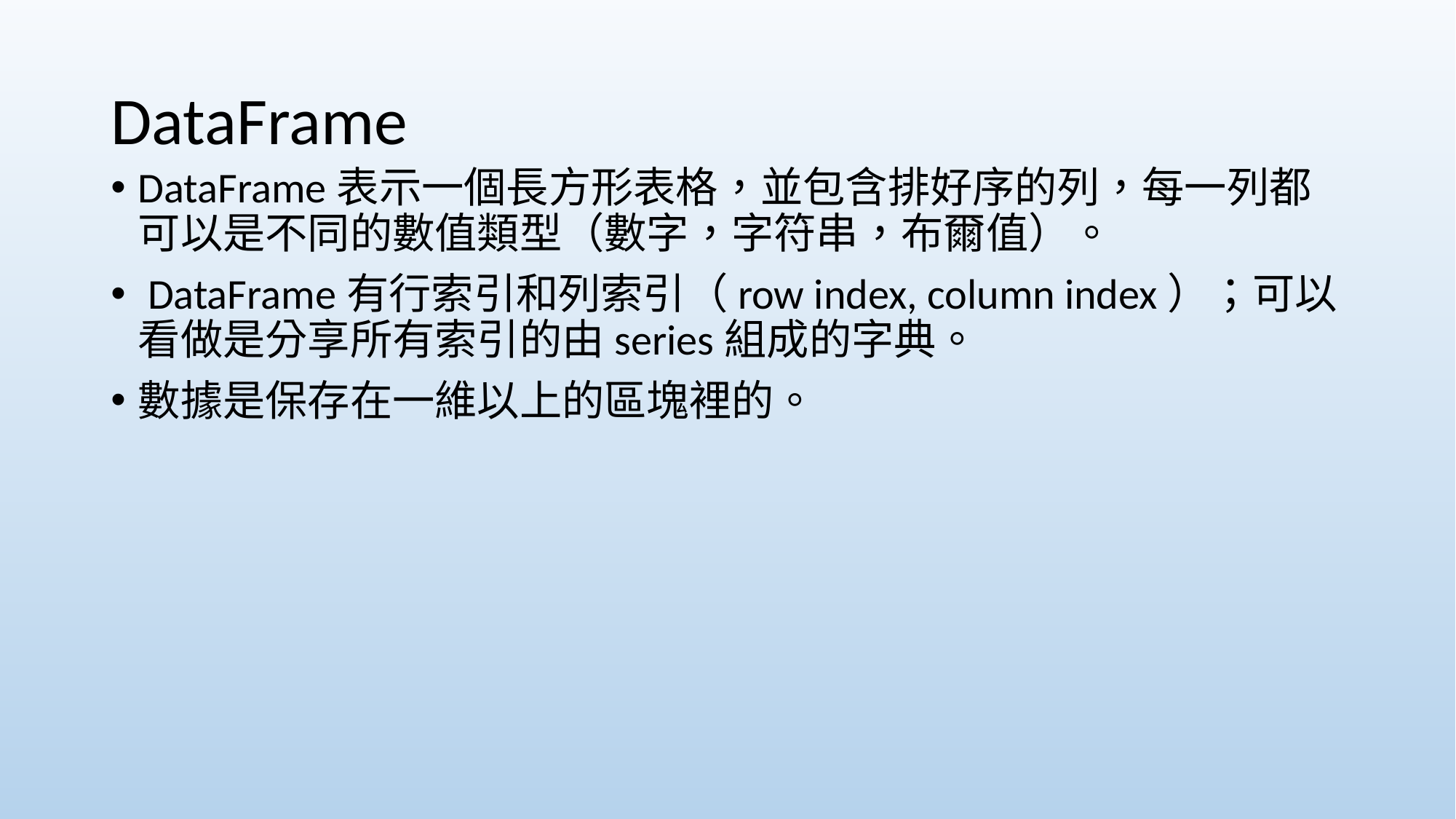

# DataFrame
DataFrame表示一個長方形表格，並包含排好序的列，每一列都可以是不同的數值類型（數字，字符串，布爾值）。
 DataFrame有行索引和列索引（row index, column index）；可以看做是分享所有索引的由series組成的字典。
數據是保存在一維以上的區塊裡的。